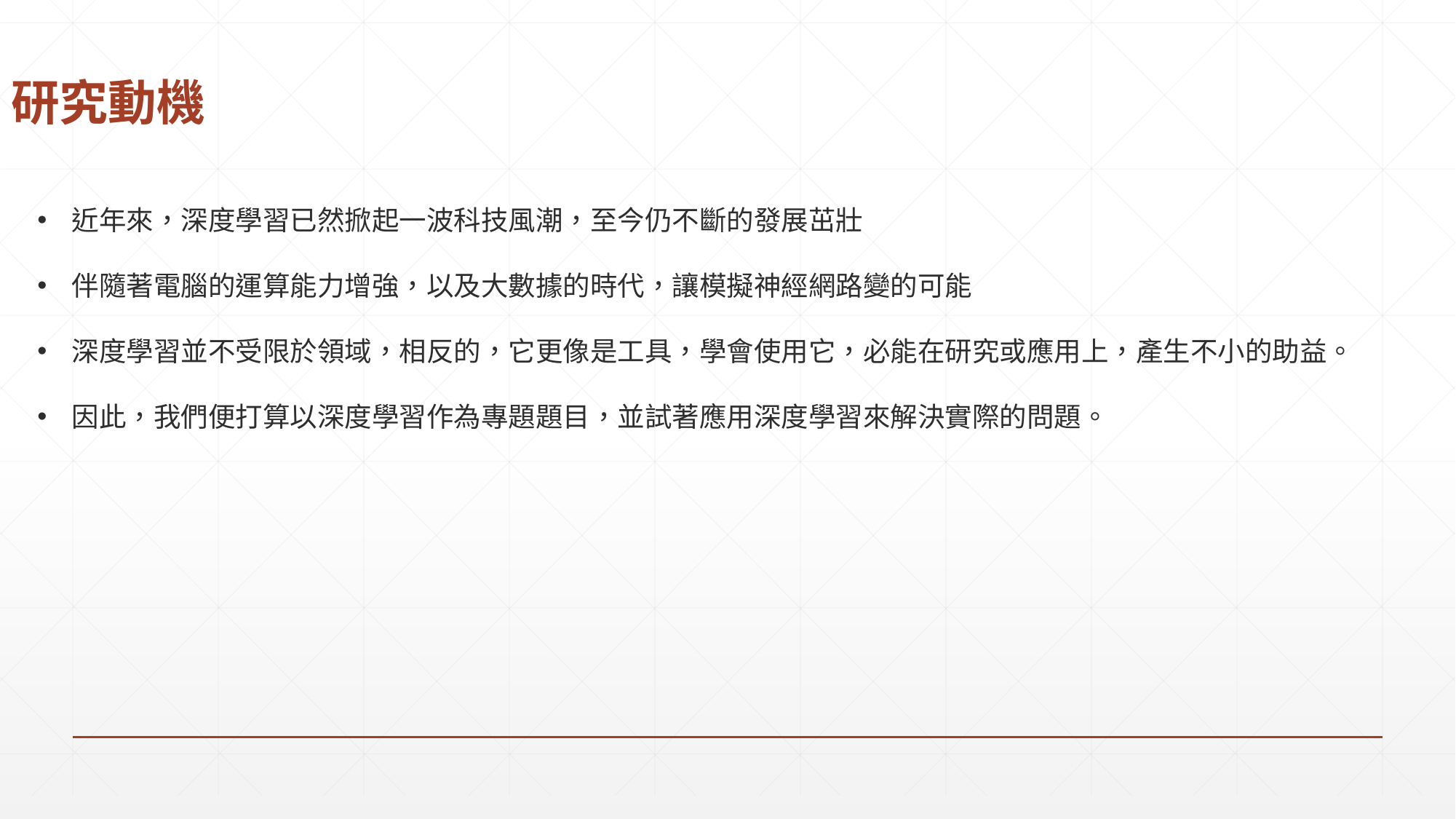

# 研究動機

近年來，深度學習已然掀起一波科技風潮，至今仍不斷的發展茁壯

伴隨著電腦的運算能力增強，以及大數據的時代，讓模擬神經網路變的可能

深度學習並不受限於領域，相反的，它更像是工具，學會使用它，必能在研究或應用上，產生不小的助益。

因此，我們便打算以深度學習作為專題題目，並試著應用深度學習來解決實際的問題。